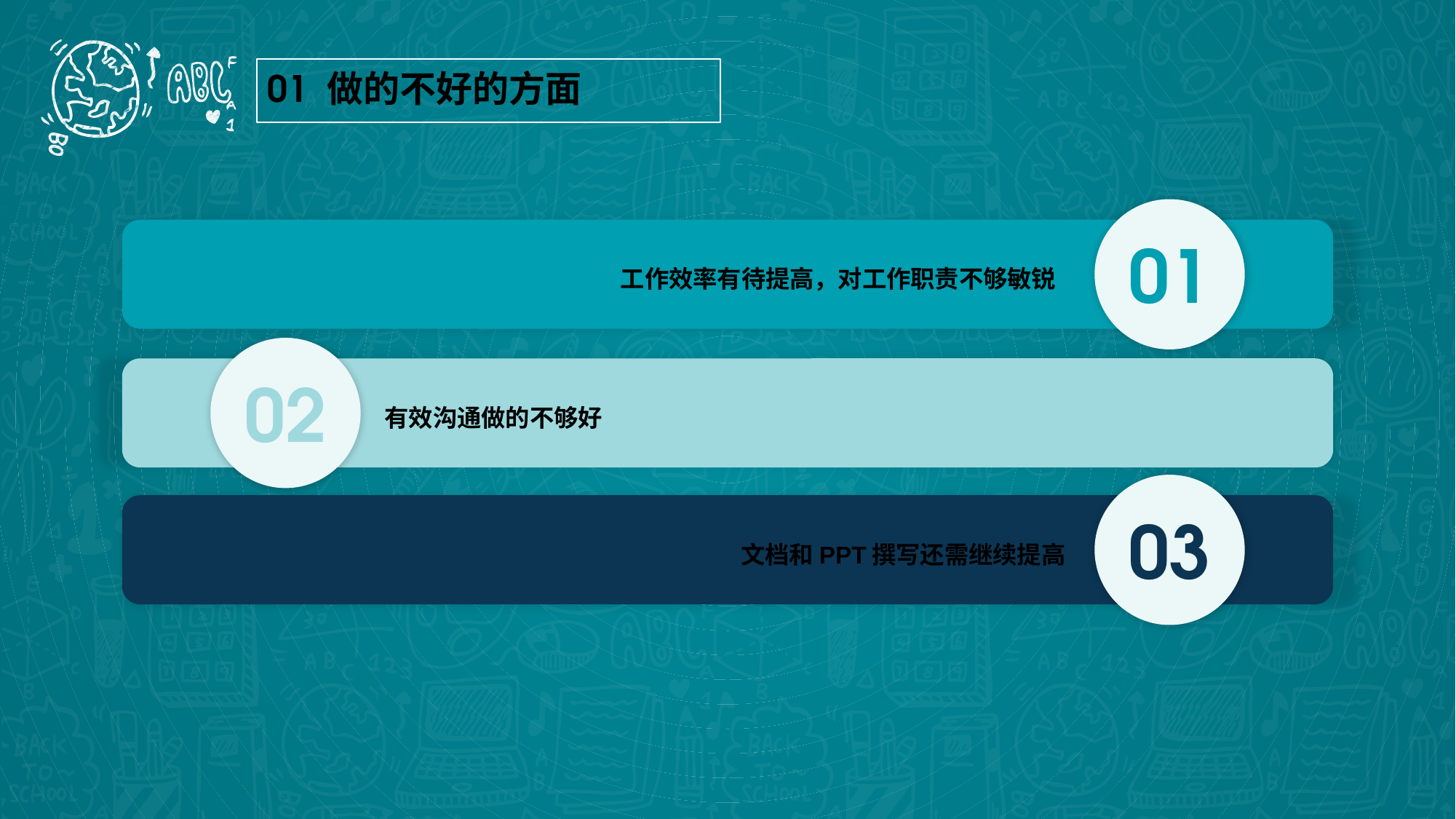

01 做的不好的方面
01

工作效率有待提高，对工作职责不够敏锐
02

有效沟通做的不够好
03

文档和PPT撰写还需继续提高